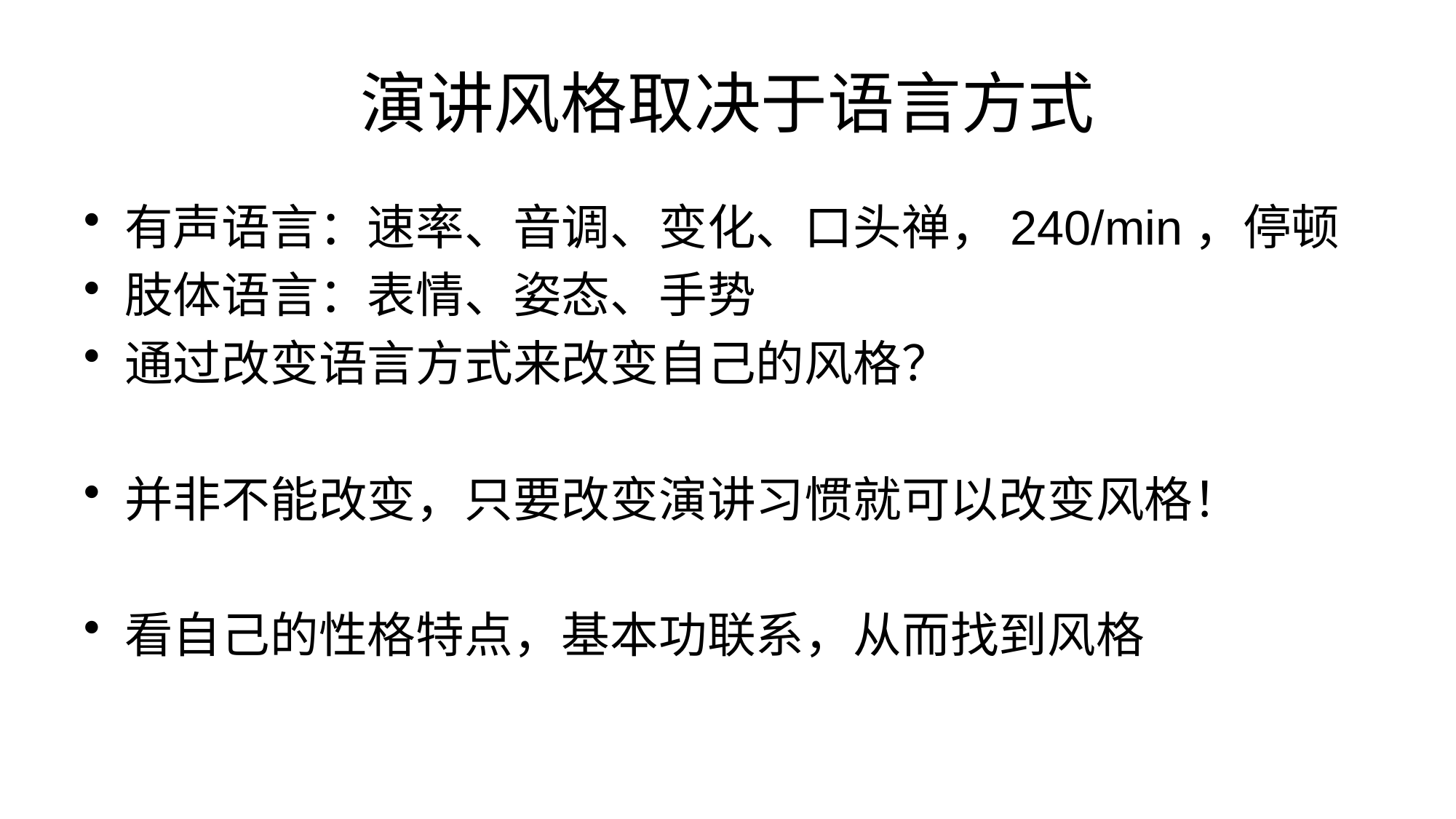

# 演讲风格取决于语言方式
有声语言：速率、音调、变化、口头禅，240/min，停顿
肢体语言：表情、姿态、手势
通过改变语言方式来改变自己的风格？

并非不能改变，只要改变演讲习惯就可以改变风格！

看自己的性格特点，基本功联系，从而找到风格